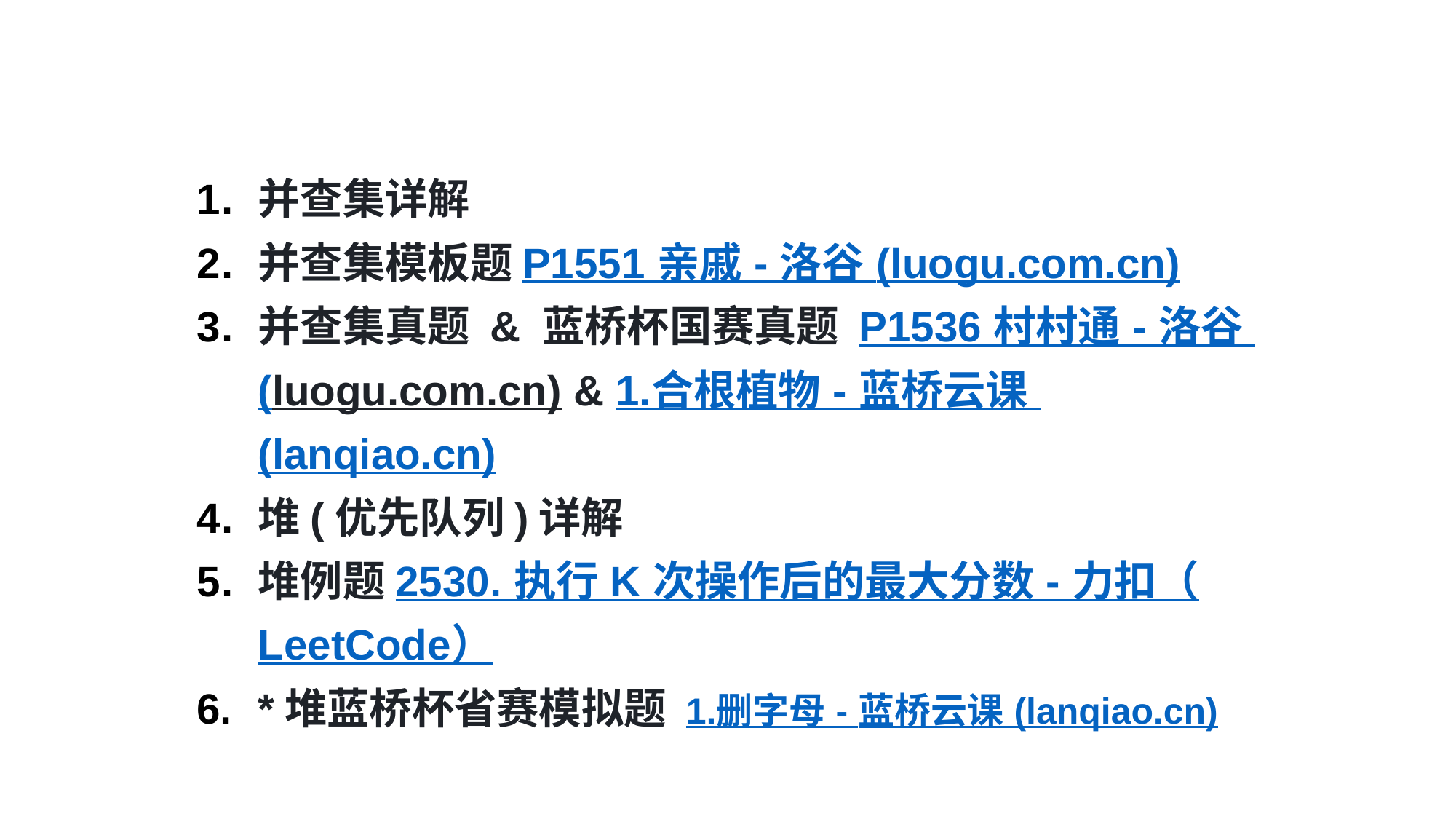

并查集详解
并查集模板题P1551 亲戚 - 洛谷 (luogu.com.cn)
并查集真题 & 蓝桥杯国赛真题 P1536 村村通 - 洛谷 (luogu.com.cn) & 1.合根植物 - 蓝桥云课 (lanqiao.cn)
堆(优先队列)详解
堆例题2530. 执行 K 次操作后的最大分数 - 力扣（LeetCode）
*堆蓝桥杯省赛模拟题 1.删字母 - 蓝桥云课 (lanqiao.cn)